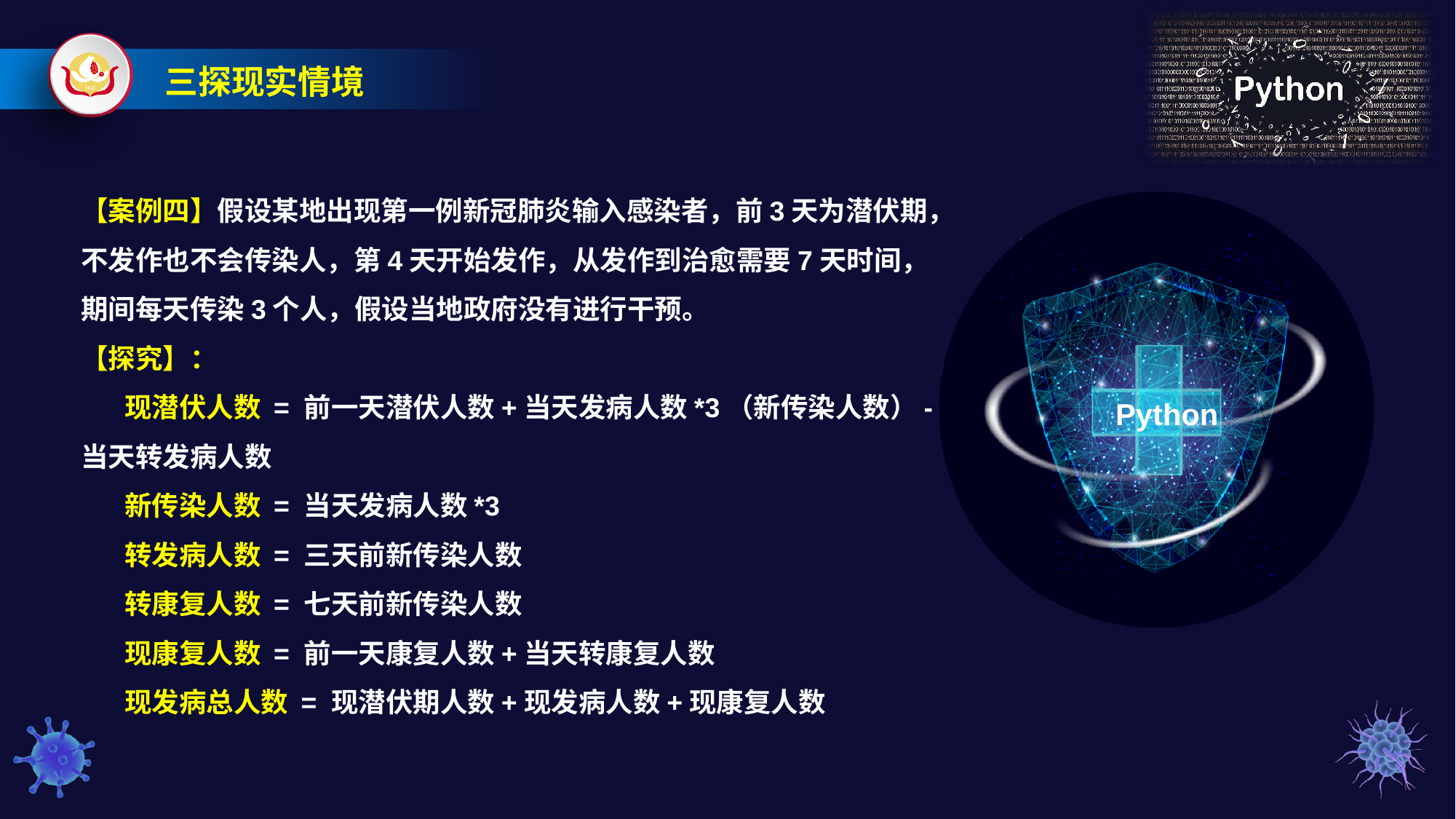

三探现实情境
【案例四】假设某地出现第一例新冠肺炎输入感染者，前3天为潜伏期，不发作也不会传染人，第4天开始发作，从发作到治愈需要7天时间，期间每天传染3个人，假设当地政府没有进行干预。
【探究】：
      现潜伏人数 = 前一天潜伏人数+当天发病人数*3（新传染人数）- 当天转发病人数
      新传染人数 = 当天发病人数*3
      转发病人数 = 三天前新传染人数
      转康复人数 = 七天前新传染人数
      现康复人数 = 前一天康复人数+当天转康复人数
      现发病总人数 = 现潜伏期人数+现发病人数+现康复人数

Python